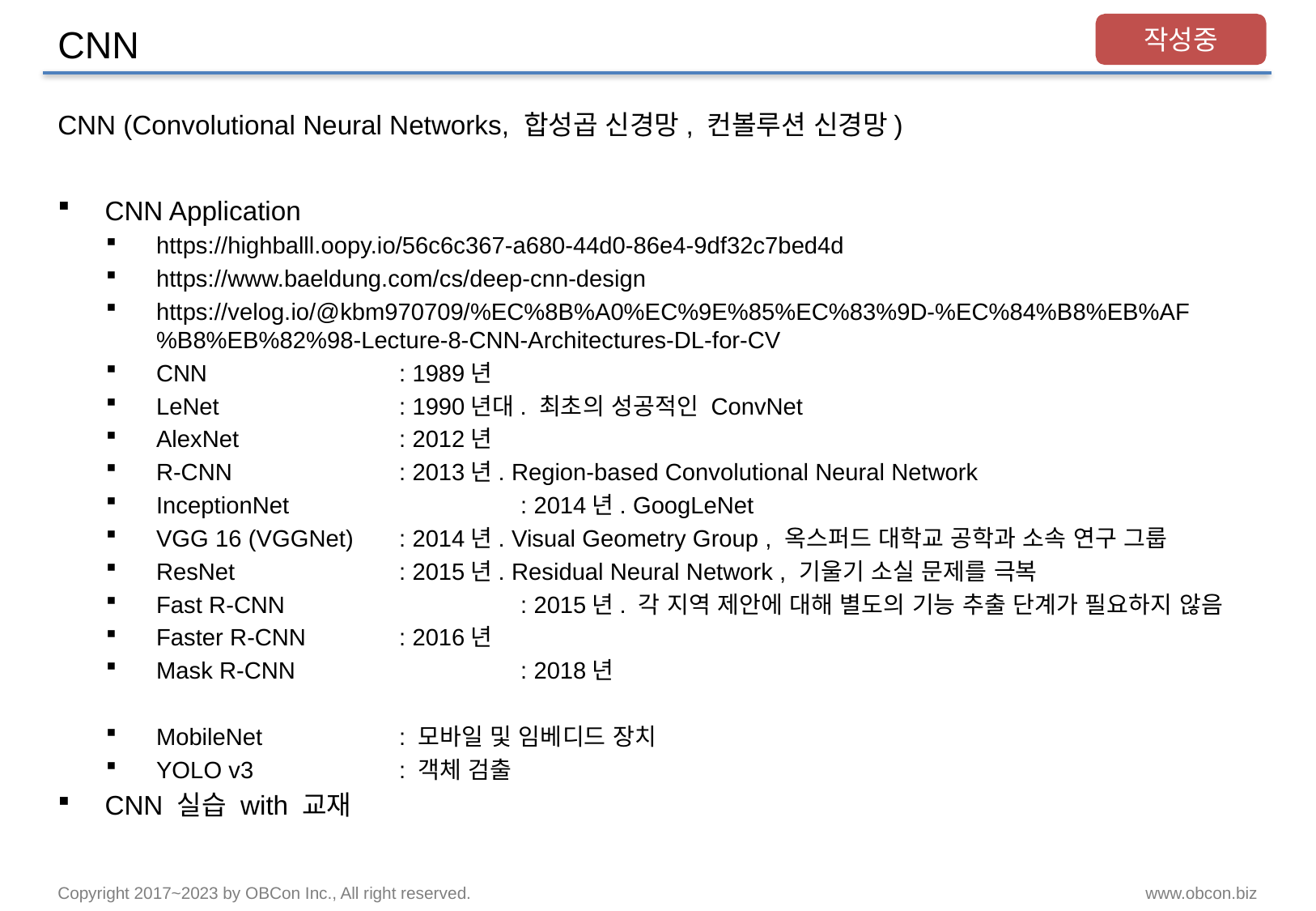

# CNN
작성중
CNN (Convolutional Neural Networks, 합성곱 신경망, 컨볼루션 신경망)
CNN Application
https://highballl.oopy.io/56c6c367-a680-44d0-86e4-9df32c7bed4d
https://www.baeldung.com/cs/deep-cnn-design
https://velog.io/@kbm970709/%EC%8B%A0%EC%9E%85%EC%83%9D-%EC%84%B8%EB%AF%B8%EB%82%98-Lecture-8-CNN-Architectures-DL-for-CV
CNN		: 1989년
LeNet		: 1990년대. 최초의 성공적인 ConvNet
AlexNet		: 2012년
R-CNN 		: 2013년. Region-based Convolutional Neural Network
InceptionNet		: 2014년. GoogLeNet
VGG 16 (VGGNet)	: 2014년. Visual Geometry Group , 옥스퍼드 대학교 공학과 소속 연구 그룹
ResNet		: 2015년. Residual Neural Network , 기울기 소실 문제를 극복
Fast R-CNN		: 2015년. 각 지역 제안에 대해 별도의 기능 추출 단계가 필요하지 않음
Faster R-CNN	: 2016년
Mask R-CNN		: 2018년

MobileNet		: 모바일 및 임베디드 장치
YOLO v3 		: 객체 검출
CNN 실습 with 교재